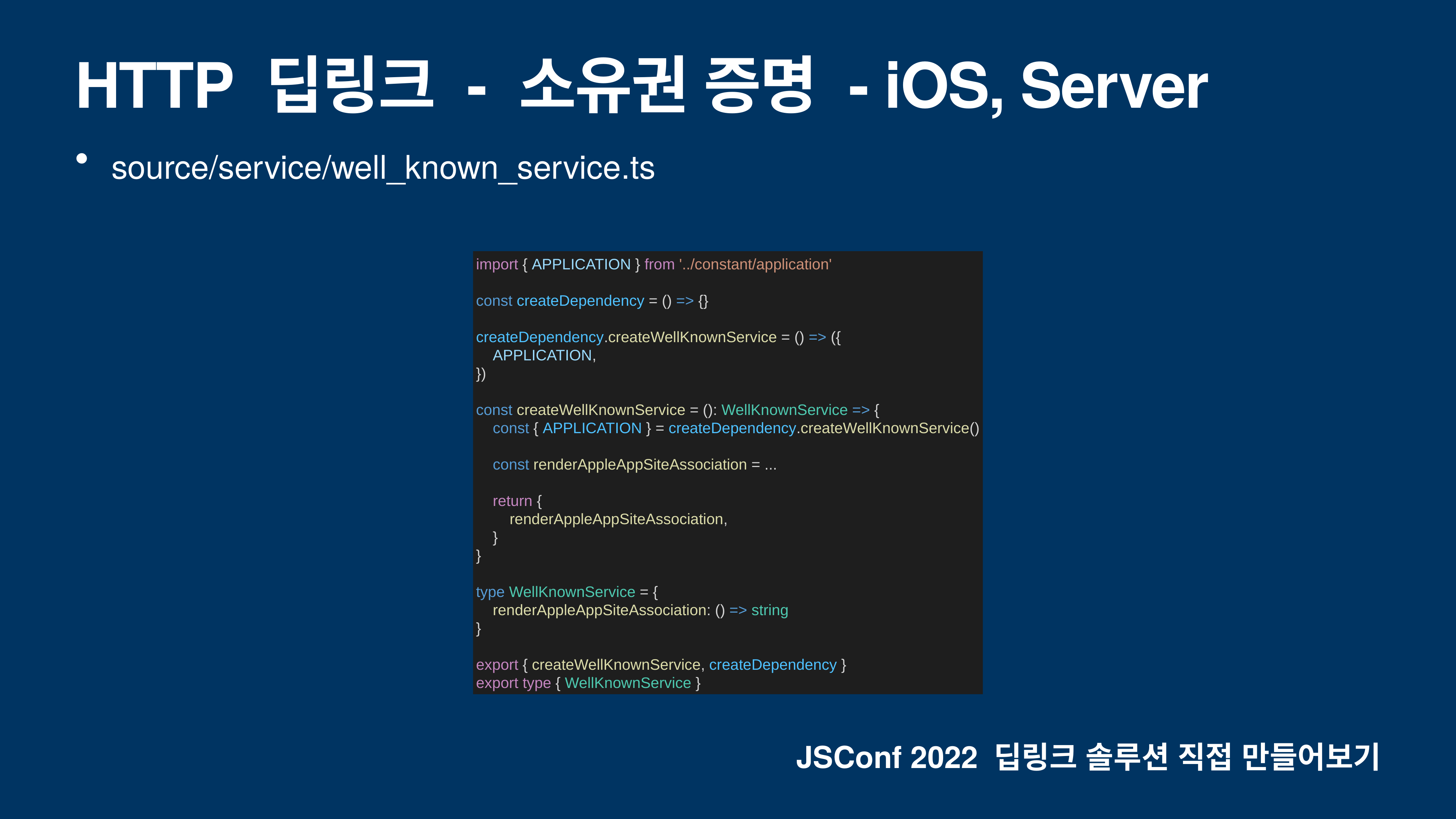

# HTTP 딥링크 - 소유권 증명 - iOS, Server
source/service/well_known_service.ts
import { APPLICATION } from '../constant/application'

const createDependency = () => {}

createDependency.createWellKnownService = () => ({
    APPLICATION,
})

const createWellKnownService = (): WellKnownService => {
    const { APPLICATION } = createDependency.createWellKnownService()

    const renderAppleAppSiteAssociation = ...

    return {
        renderAppleAppSiteAssociation,
    }
}

type WellKnownService = {
    renderAppleAppSiteAssociation: () => string
}

export { createWellKnownService, createDependency }
export type { WellKnownService }
JSConf 2022 딥링크 솔루션 직접 만들어보기